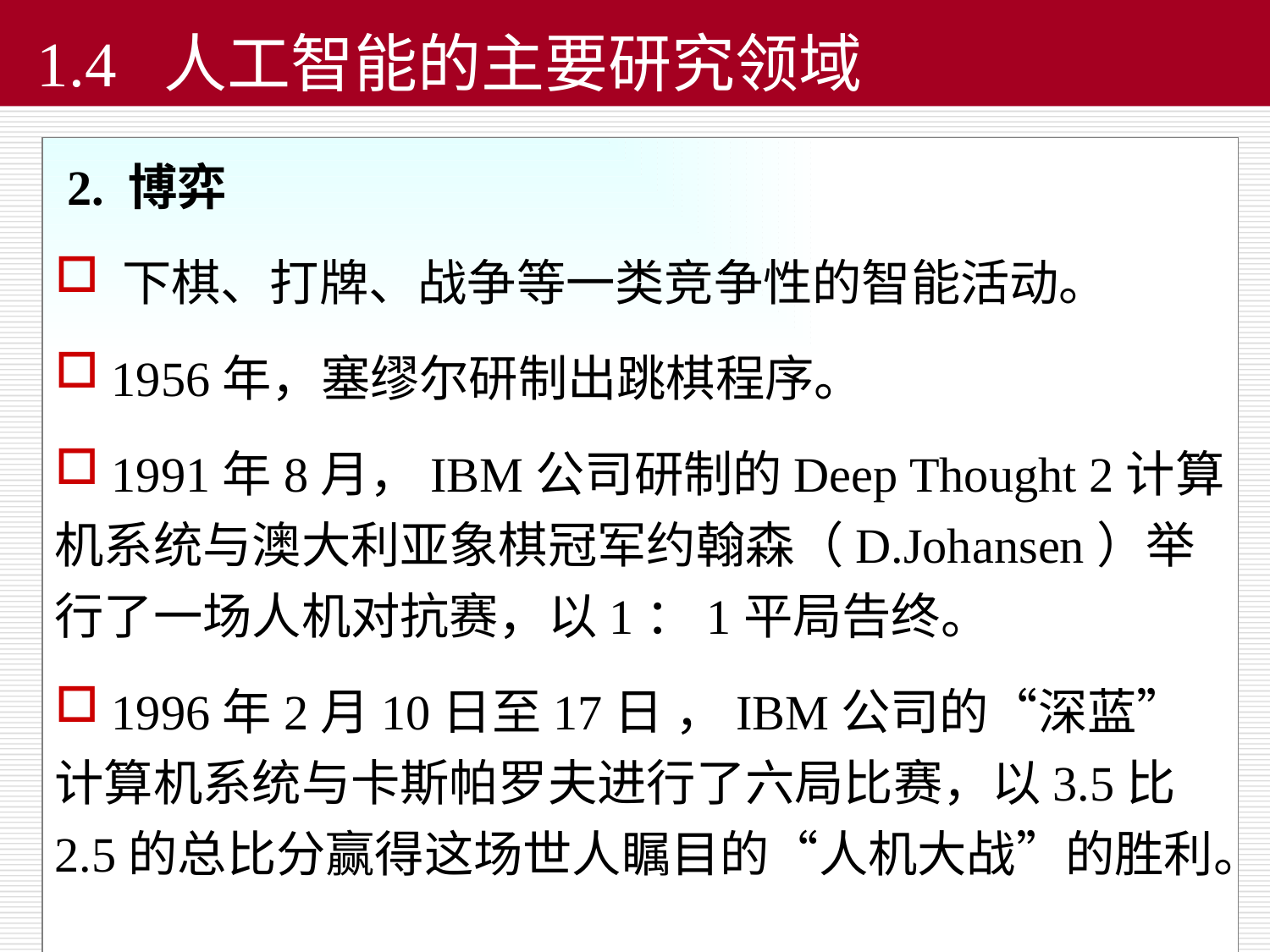

# 1.4  人工智能的主要研究领域
 2. 博弈
 下棋、打牌、战争等一类竞争性的智能活动。
 1956年，塞缪尔研制出跳棋程序。
 1991年8月，IBM公司研制的Deep Thought 2计算机系统与澳大利亚象棋冠军约翰森（D.Johansen）举行了一场人机对抗赛，以1：1平局告终。
 1996年2月10日至17日 ，IBM公司的“深蓝”计算机系统与卡斯帕罗夫进行了六局比赛，以3.5比2.5的总比分赢得这场世人瞩目的“人机大战”的胜利。
48